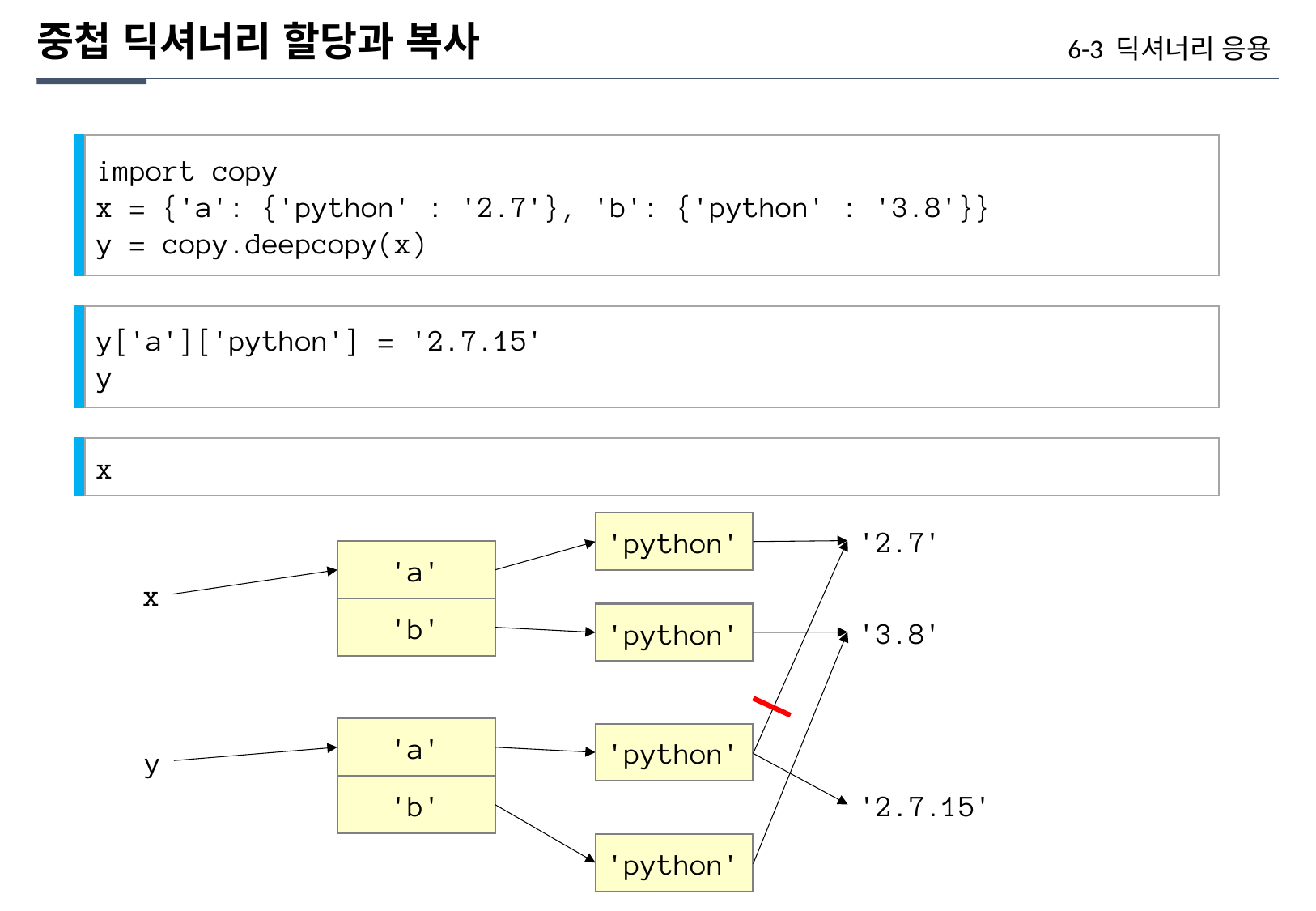

중첩 딕셔너리 할당과 복사
6-3 딕셔너리 응용

import copy
x = {'a': {'python' : '2.7'}, 'b': {'python' : '3.8'}}
y = copy.deepcopy(x)

y['a']['python'] = '2.7.15'
y

x
'python'
'2.7'
'a'
x
'b'
'python'
'3.8'
'a'
'python'
y
'b'
'2.7.15'
'python'